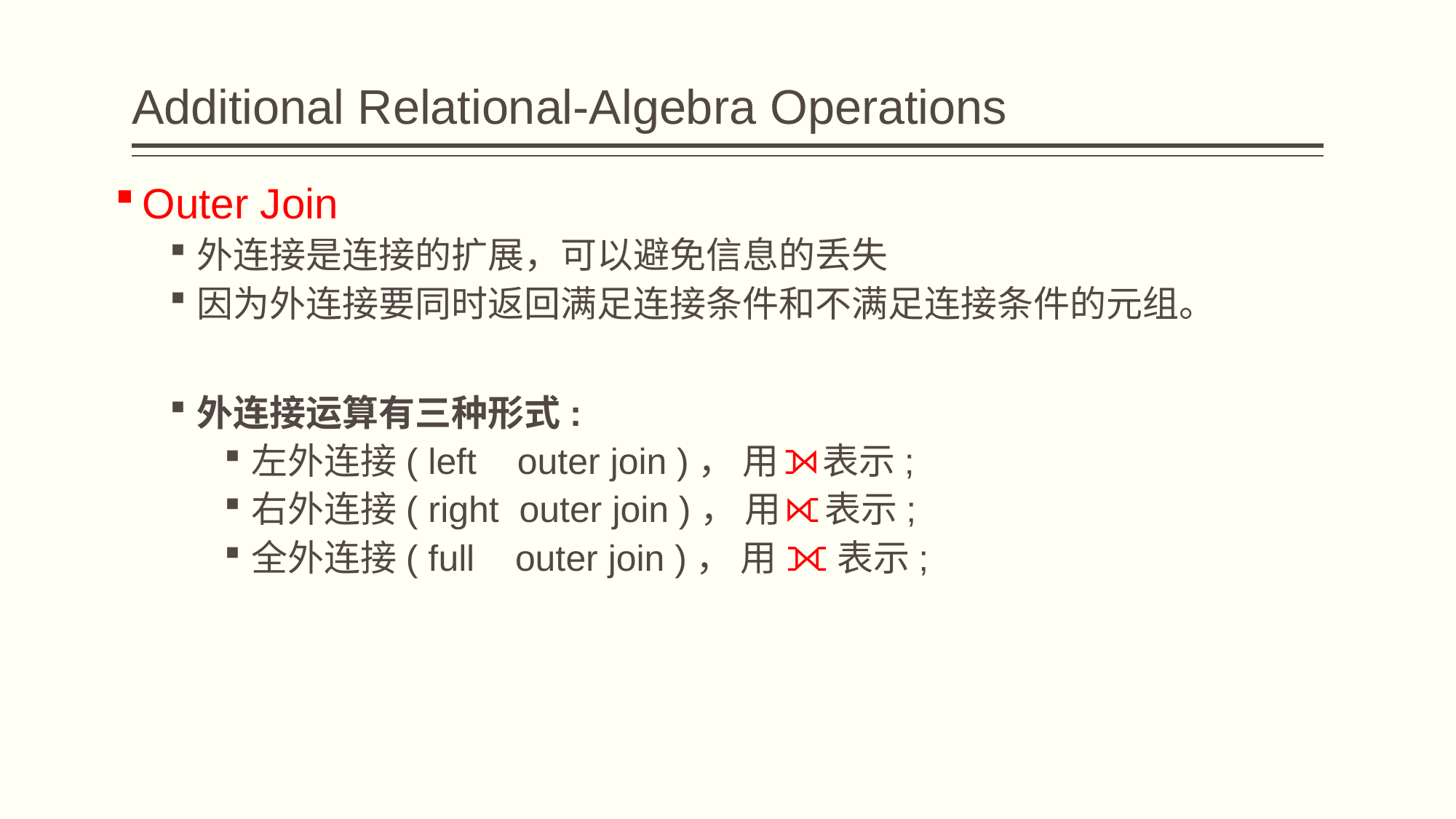

# Additional Relational-Algebra Operations
Outer Join
外连接是连接的扩展，可以避免信息的丢失
因为外连接要同时返回满足连接条件和不满足连接条件的元组。

外连接运算有三种形式:
左外连接( left    outer join )， 用⟕表示;
右外连接( right  outer join )， 用⟖表示;
全外连接( full    outer join )， 用 ⟗ 表示;